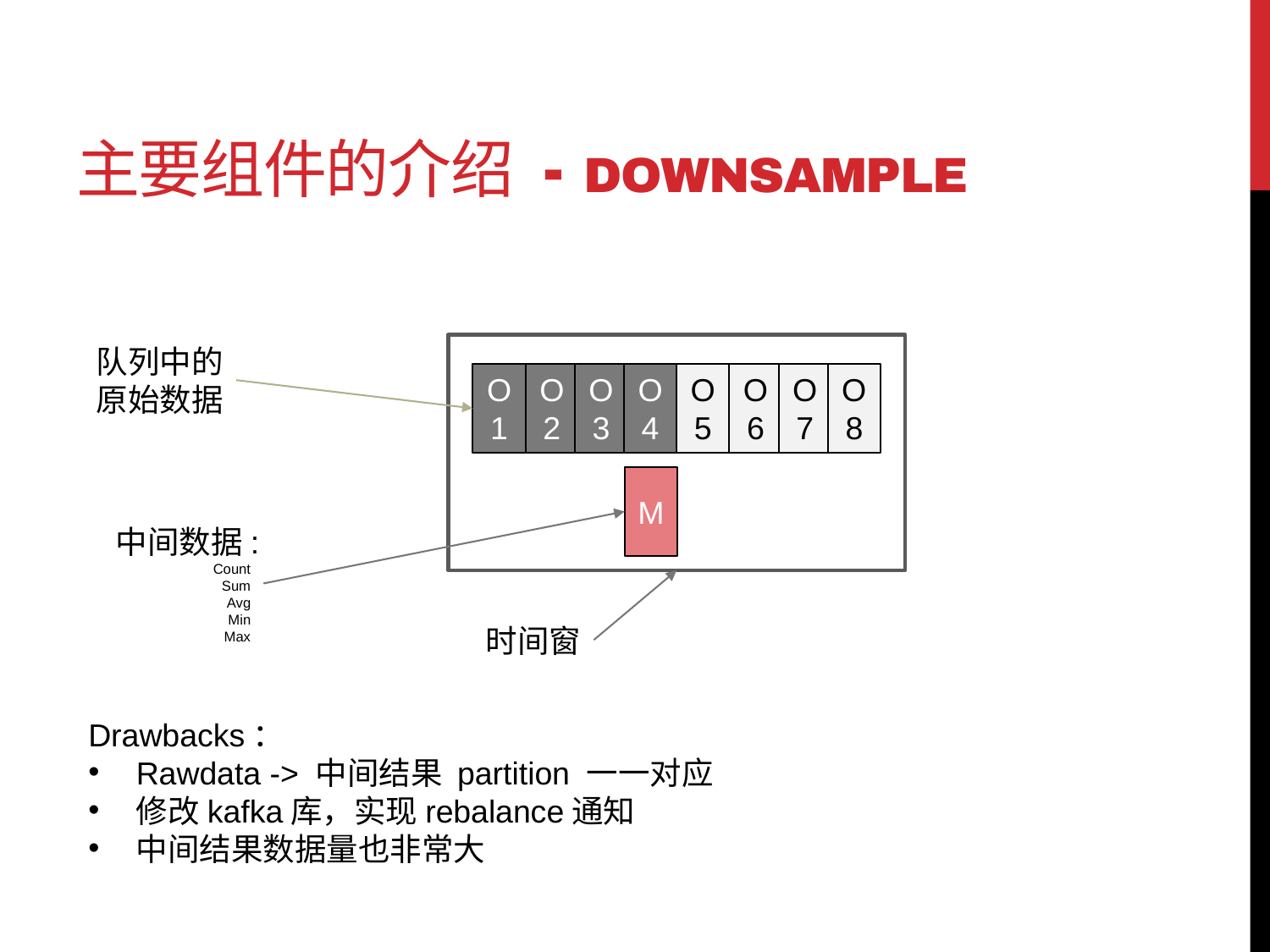

# 主要组件的介绍 - Downsample

O1
O2
O3
O4
O5
O6
O7
O8
M
队列中的
原始数据
中间数据:
Count
Sum
Avg
Min
Max
时间窗
Drawbacks：
Rawdata -> 中间结果 partition 一一对应
修改kafka库，实现rebalance通知
中间结果数据量也非常大